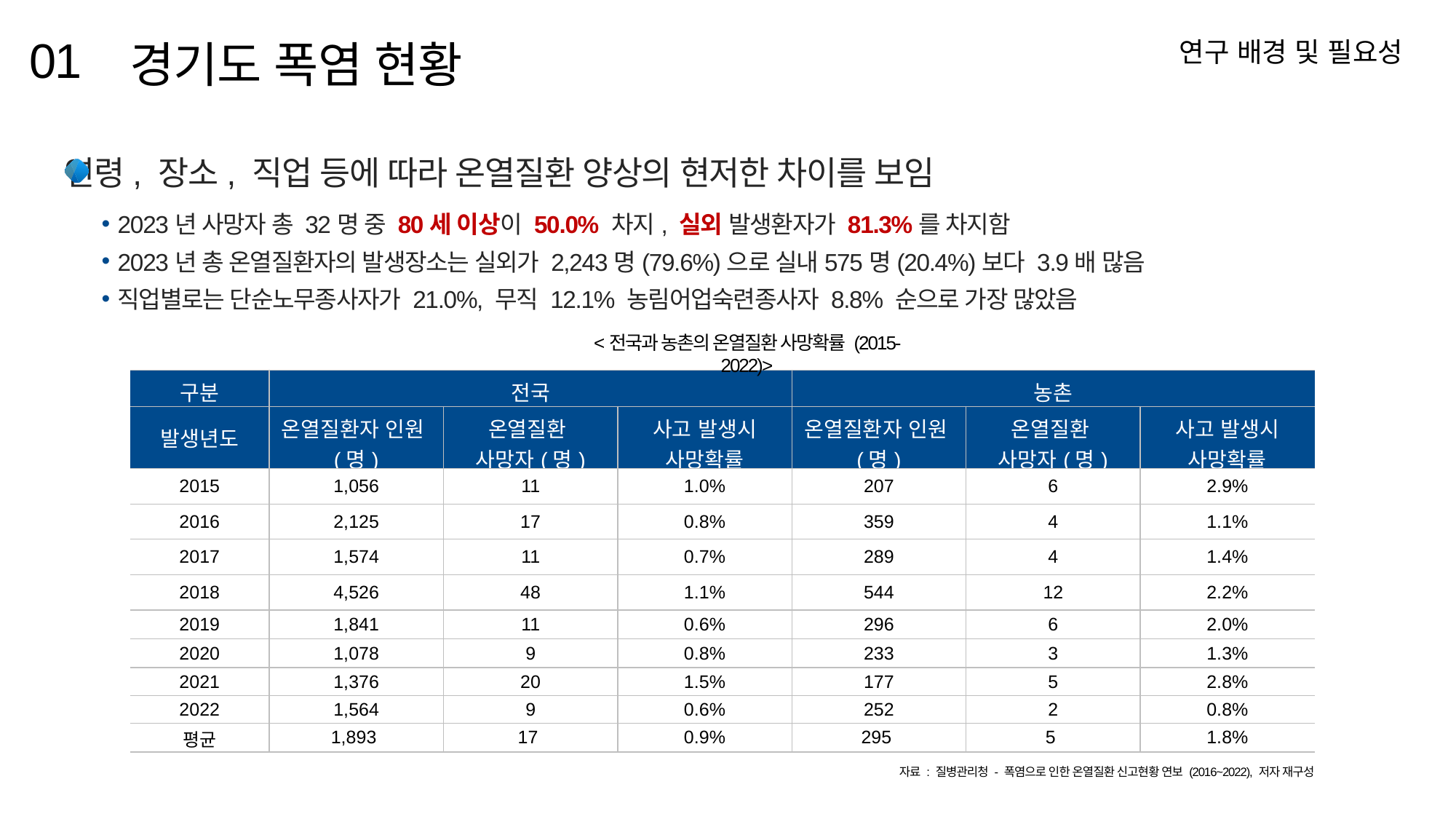

01
연구 배경 및 필요성
경기도 폭염 현황
연령, 장소, 직업 등에 따라 온열질환 양상의 현저한 차이를 보임

2023년 사망자 총 32명 중 80세 이상이 50.0% 차지, 실외 발생환자가 81.3%를 차지함
2023년 총 온열질환자의 발생장소는 실외가 2,243명(79.6%)으로 실내575명(20.4%)보다 3.9배 많음
직업별로는 단순노무종사자가 21.0%, 무직 12.1% 농림어업숙련종사자 8.8% 순으로 가장 많았음
<전국과 농촌의 온열질환 사망확률 (2015-2022)>
| 구분 | 전국 |  |  | 농촌 |  |  |
| --- | --- | --- | --- | --- | --- | --- |
| 발생년도 | 온열질환자 인원(명) | 온열질환 사망자(명) | 사고 발생시 사망확률 | 온열질환자 인원(명) | 온열질환 사망자(명) | 사고 발생시 사망확률 |
| 2015 | 1,056 | 11 | 1.0% | 207 | 6 | 2.9% |
| 2016 | 2,125 | 17 | 0.8% | 359 | 4 | 1.1% |
| 2017 | 1,574 | 11 | 0.7% | 289 | 4 | 1.4% |
| 2018 | 4,526 | 48 | 1.1% | 544 | 12 | 2.2% |
| 2019 | 1,841 | 11 | 0.6% | 296 | 6 | 2.0% |
| 2020 | 1,078 | 9 | 0.8% | 233 | 3 | 1.3% |
| 2021 | 1,376 | 20 | 1.5% | 177 | 5 | 2.8% |
| 2022 | 1,564 | 9 | 0.6% | 252 | 2 | 0.8% |
| 평균 | 1,893 | 17 | 0.9% | 295 | 5 | 1.8% |
자료 : 질병관리청 - 폭염으로 인한 온열질환 신고현황 연보 (2016~2022), 저자 재구성